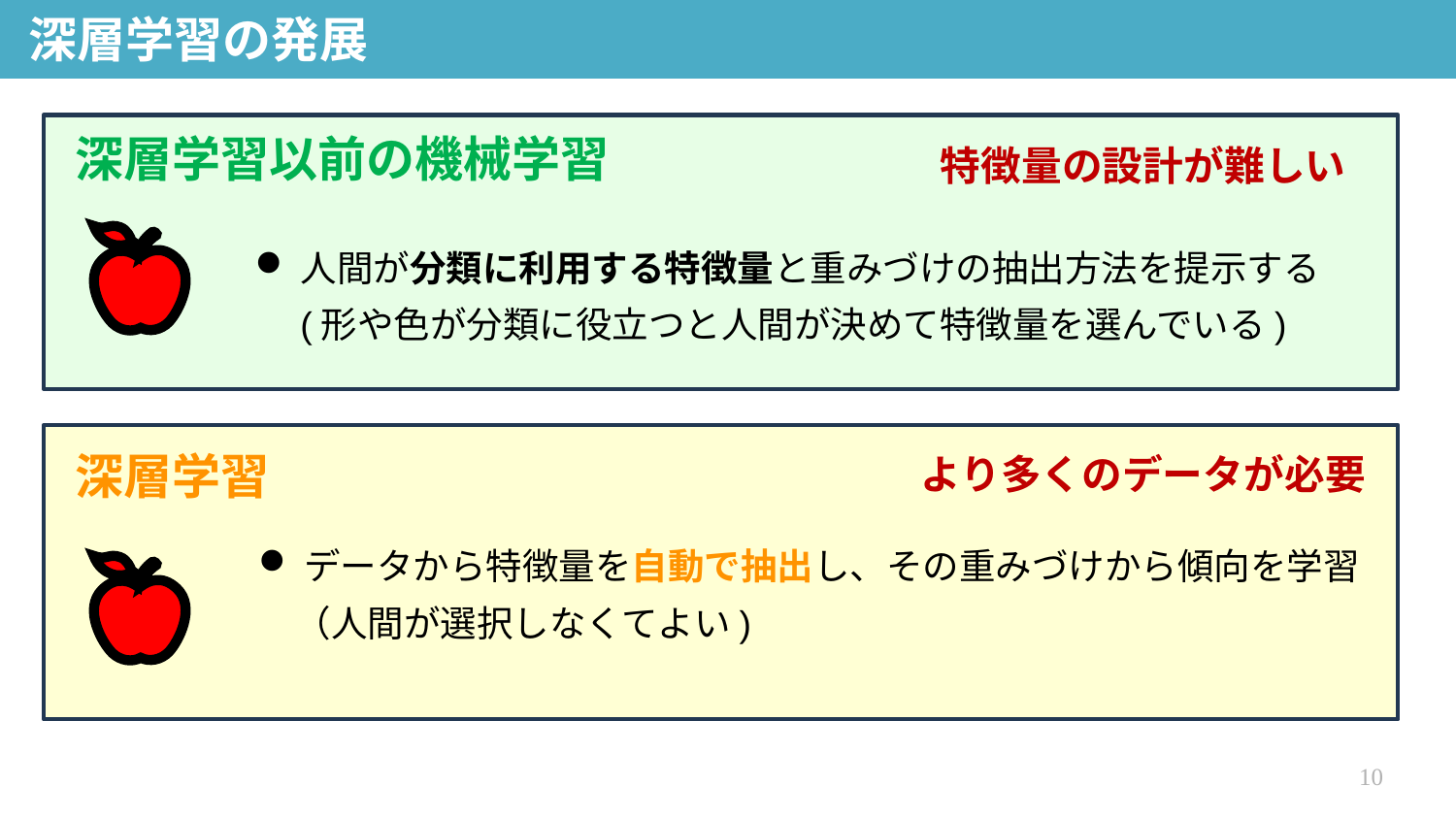

深層学習の発展

深層学習以前の機械学習
特徴量の設計が難しい
人間が分類に利用する特徴量と重みづけの抽出方法を提示する
　(形や色が分類に役立つと人間が決めて特徴量を選んでいる)

深層学習
より多くのデータが必要
データから特徴量を自動で抽出し、その重みづけから傾向を学習
　（人間が選択しなくてよい)

10